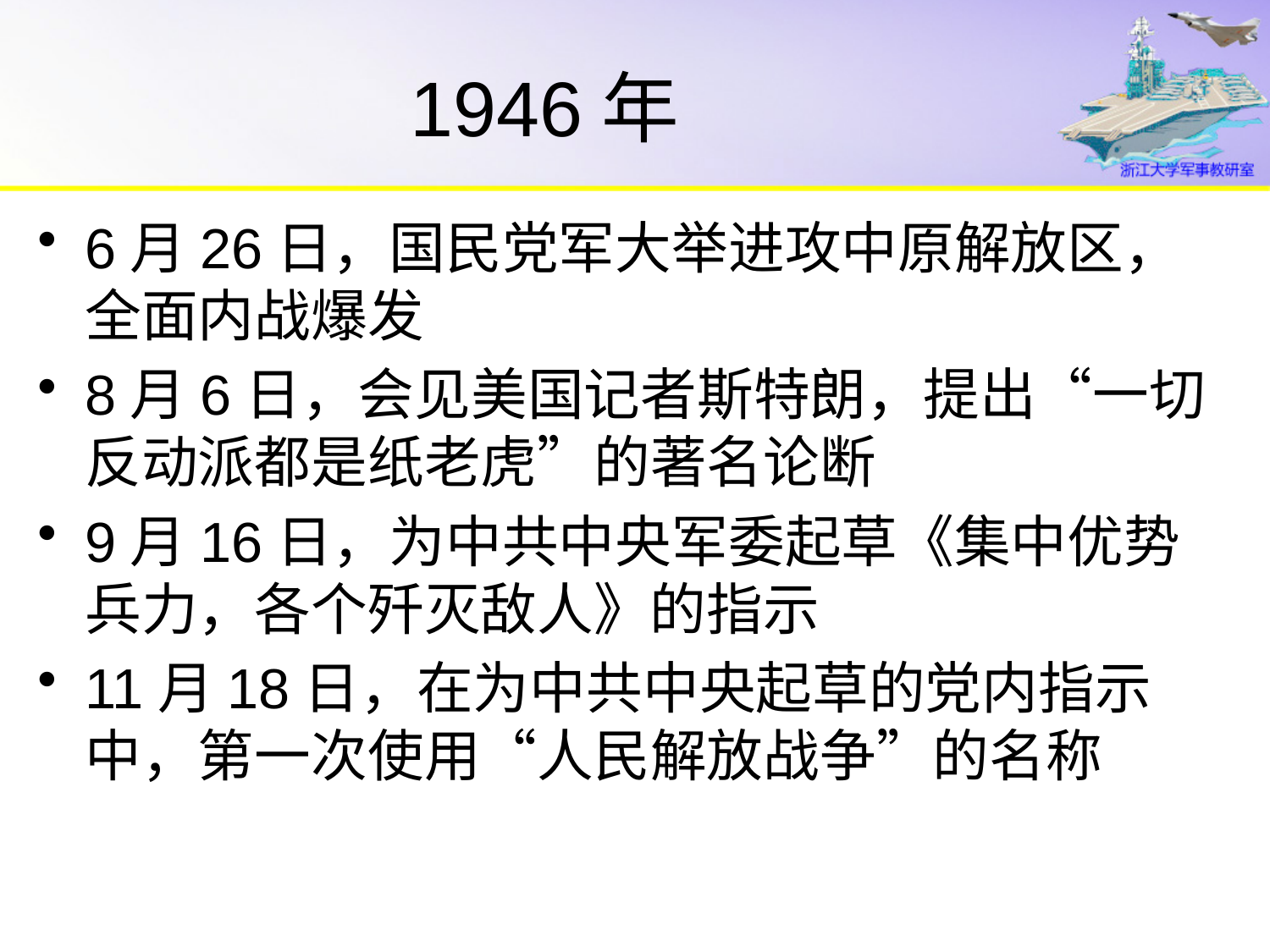

# 1946年
6月26日，国民党军大举进攻中原解放区，全面内战爆发
8月6日，会见美国记者斯特朗，提出“一切反动派都是纸老虎”的著名论断
9月16日，为中共中央军委起草《集中优势兵力，各个歼灭敌人》的指示
11月18日，在为中共中央起草的党内指示中，第一次使用“人民解放战争”的名称